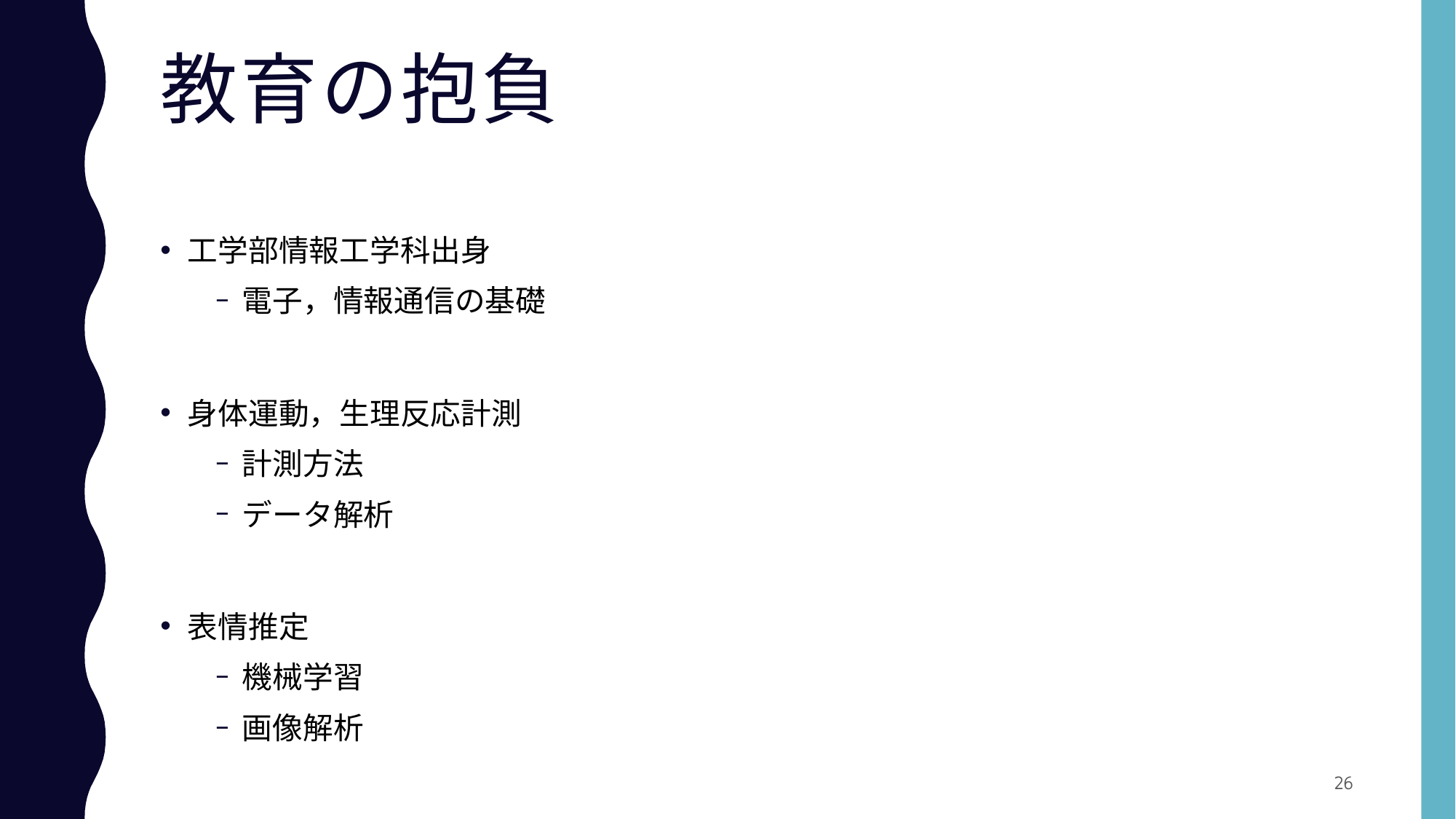

# 教育の抱負
工学部情報工学科出身
電子，情報通信の基礎

身体運動，生理反応計測
計測方法
データ解析

表情推定
機械学習
画像解析

26